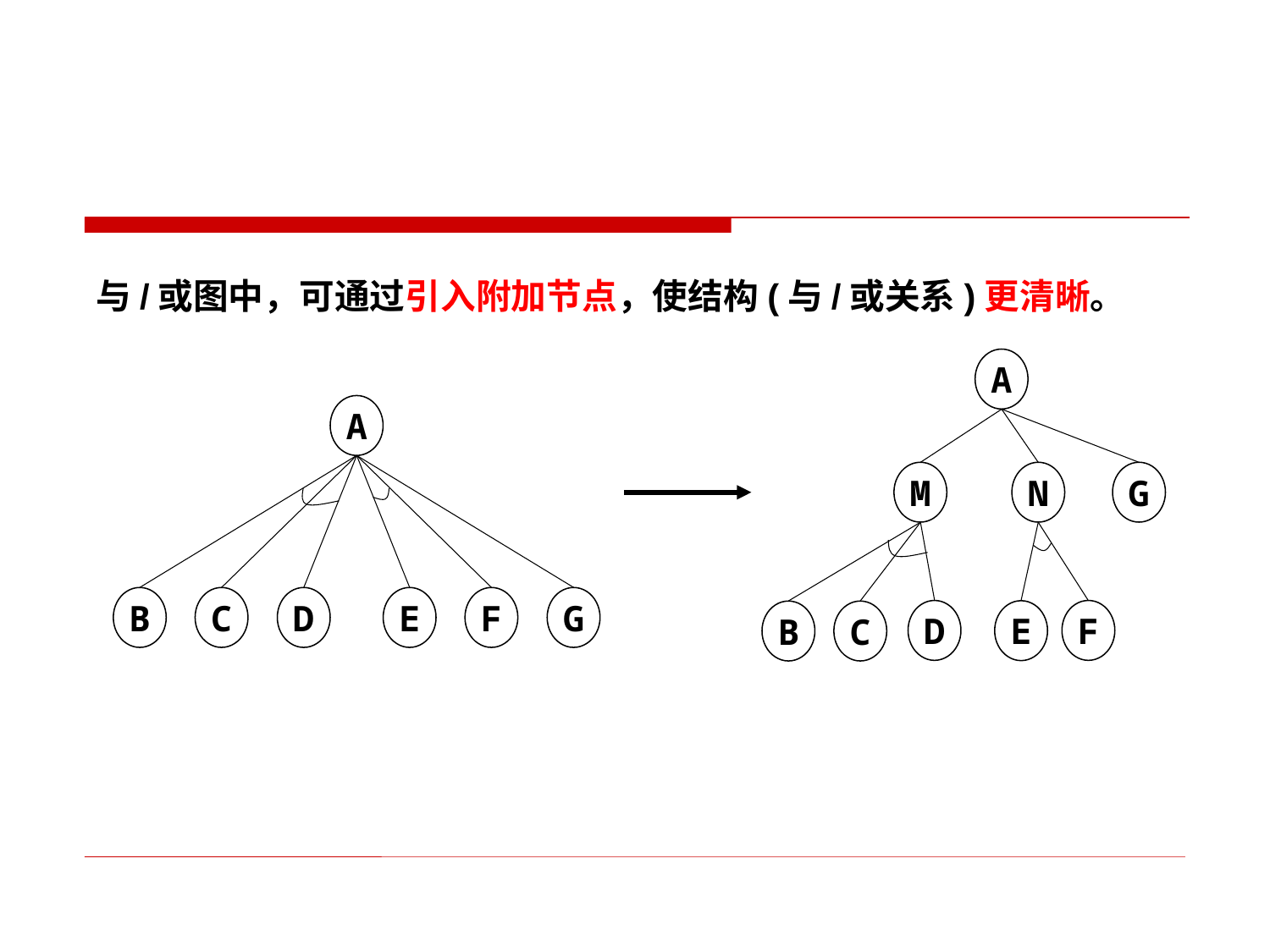

与/或图中，可通过引入附加节点，使结构(与/或关系)更清晰。
A
M
N
G

D
F
E
B
C
A

B
C
D
E
F
G